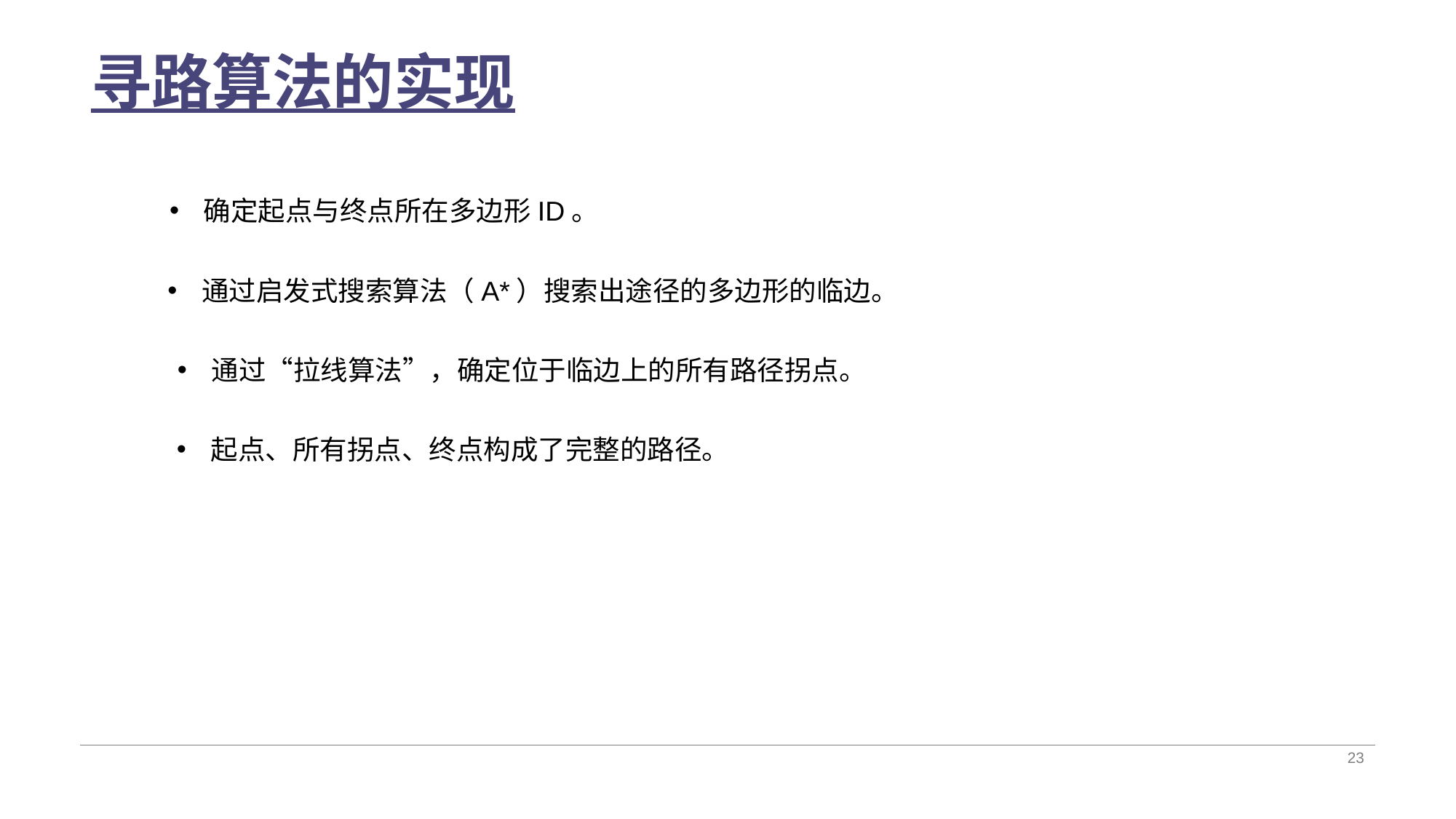

# 寻路算法的实现
确定起点与终点所在多边形ID。
通过启发式搜索算法（A*）搜索出途径的多边形的临边。
通过“拉线算法”，确定位于临边上的所有路径拐点。
起点、所有拐点、终点构成了完整的路径。
23